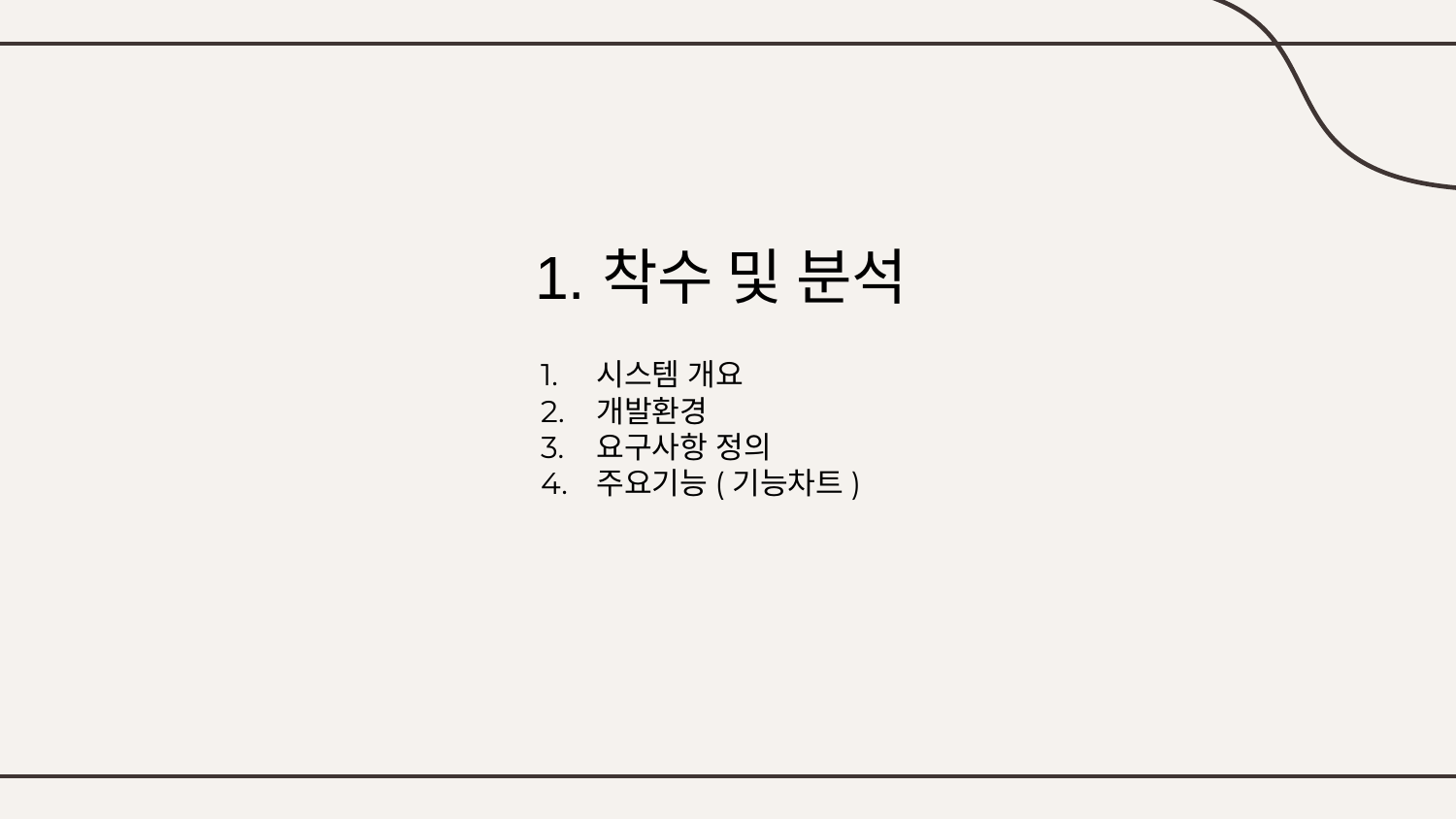

# 착수 및 분석
시스템 개요
개발환경
요구사항 정의
주요기능(기능차트)